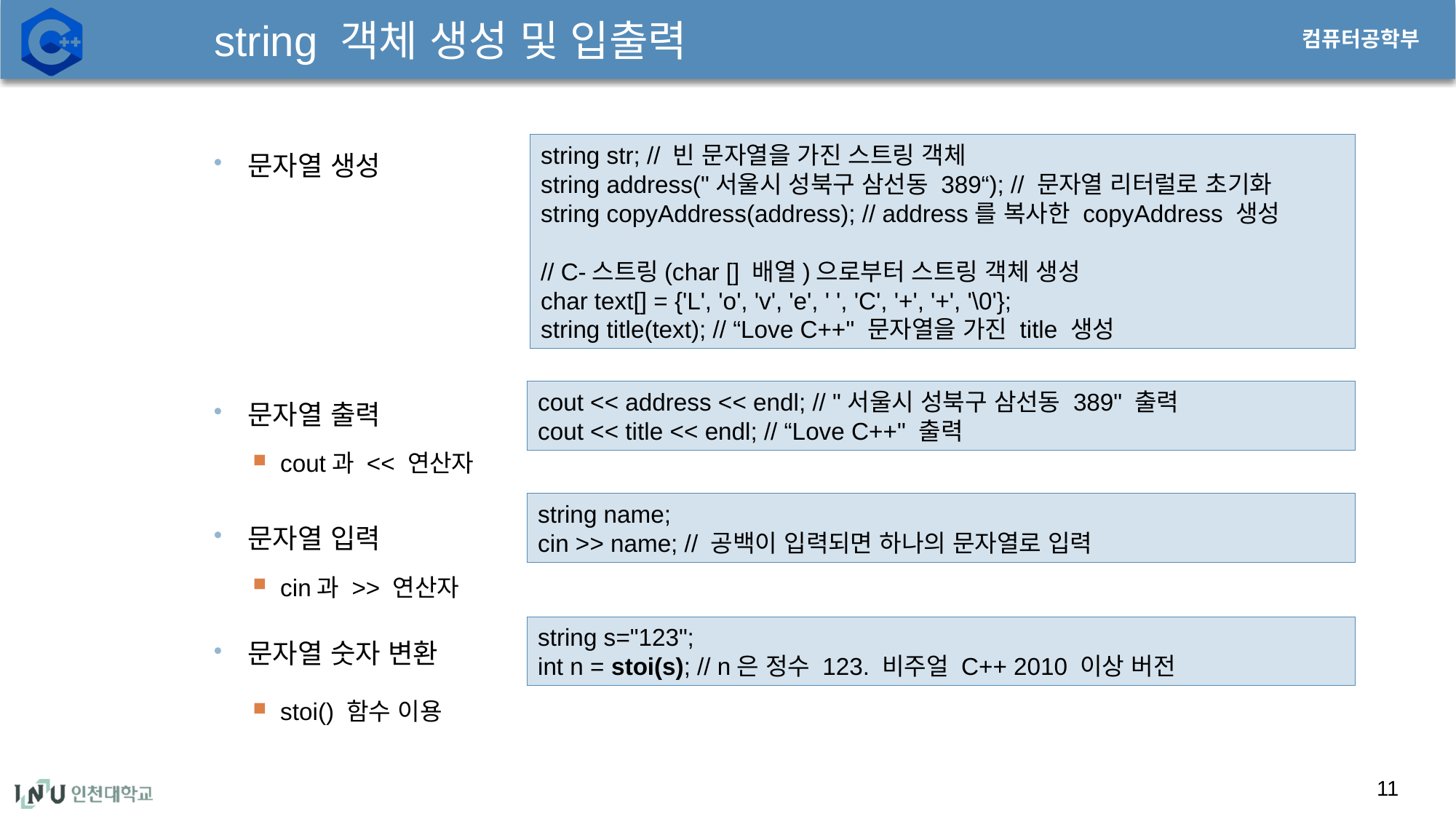

# string 객체 생성 및 입출력
string str; // 빈 문자열을 가진 스트링 객체
string address("서울시 성북구 삼선동 389“); // 문자열 리터럴로 초기화
string copyAddress(address); // address를 복사한 copyAddress 생성

// C-스트링(char [] 배열)으로부터 스트링 객체 생성
char text[] = {'L', 'o', 'v', 'e', ' ', 'C', '+', '+', '\0'};
string title(text); // “Love C++" 문자열을 가진 title 생성
문자열 생성

문자열 출력
cout과 << 연산자

문자열 입력
cin과 >> 연산자

문자열 숫자 변환
stoi() 함수 이용
cout << address << endl; // "서울시 성북구 삼선동 389" 출력
cout << title << endl; // “Love C++" 출력
string name;
cin >> name; // 공백이 입력되면 하나의 문자열로 입력
string s="123";
int n = stoi(s); // n은 정수 123. 비주얼 C++ 2010 이상 버전